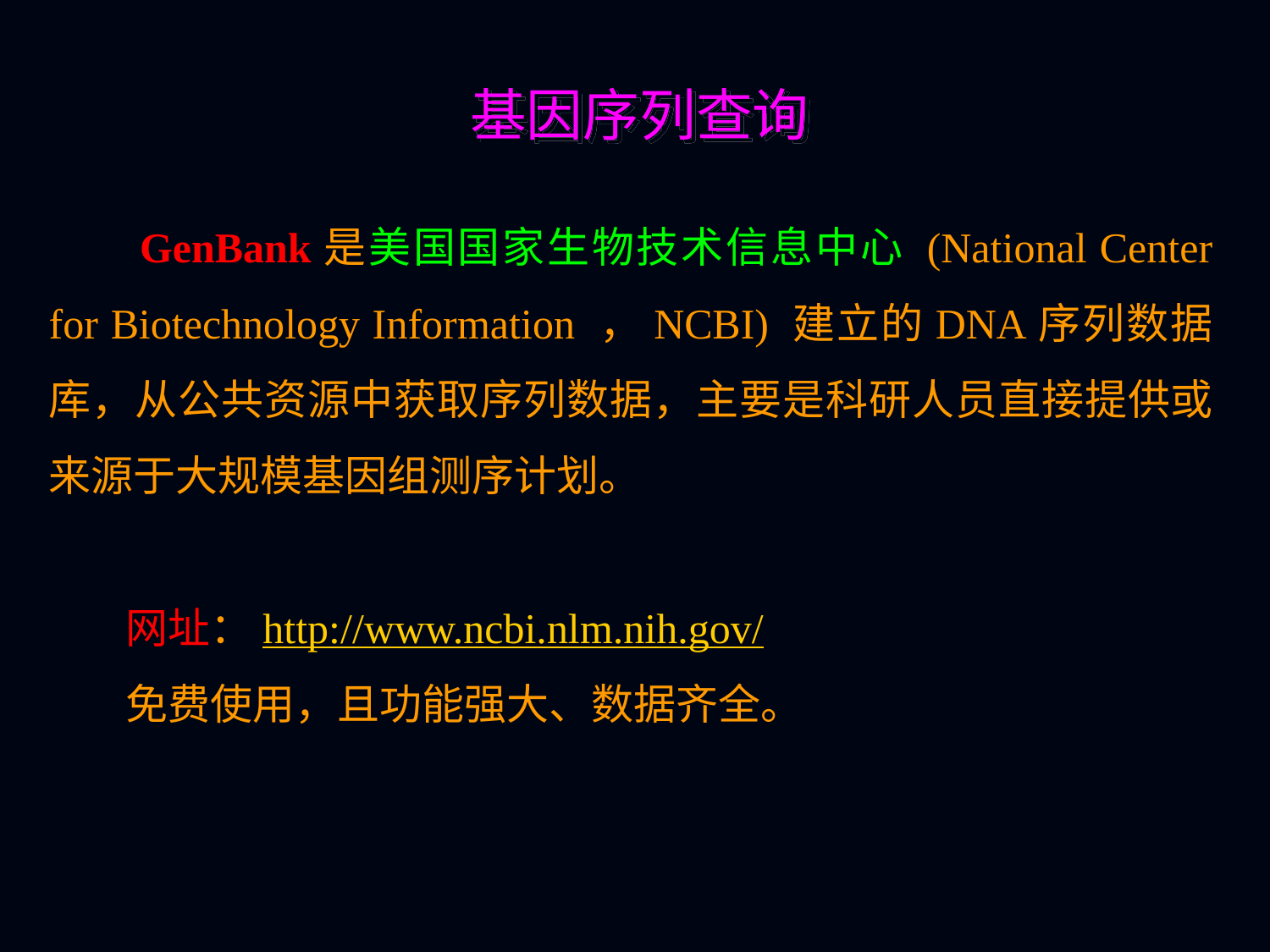

基因序列查询
       GenBank是美国国家生物技术信息中心 (National Center for Biotechnology Information ，NCBI) 建立的DNA序列数据库，从公共资源中获取序列数据，主要是科研人员直接提供或来源于大规模基因组测序计划。

       网址：http://www.ncbi.nlm.nih.gov/
       免费使用，且功能强大、数据齐全。